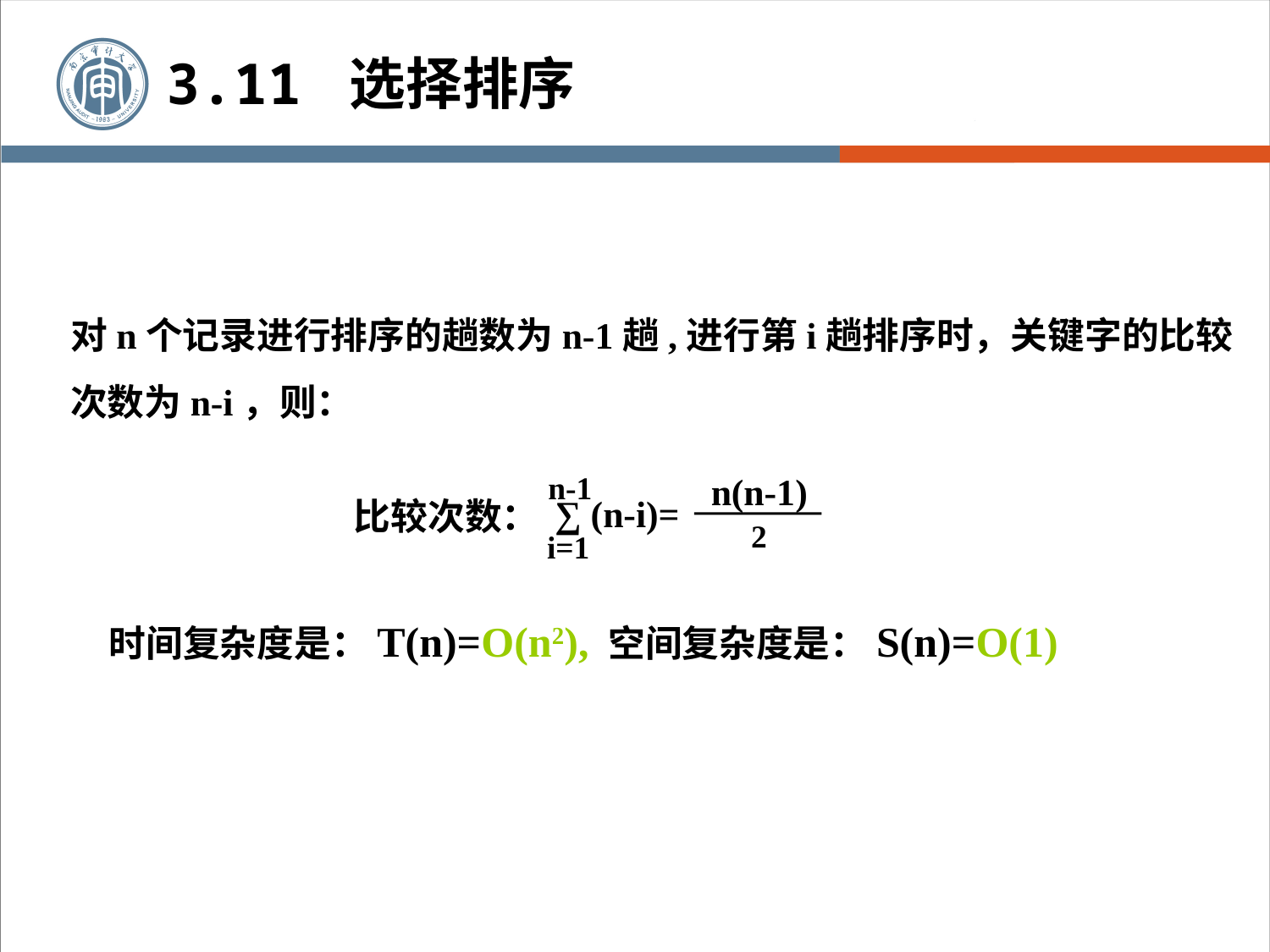

3.11 选择排序
对n个记录进行排序的趟数为n-1趟,进行第i趟排序时，关键字的比较次数为n-i，则：
n-1
n(n-1)

2
∑ (n-i)=
比较次数：
i=1
时间复杂度是：T(n)=O(n2), 空间复杂度是：S(n)=O(1)